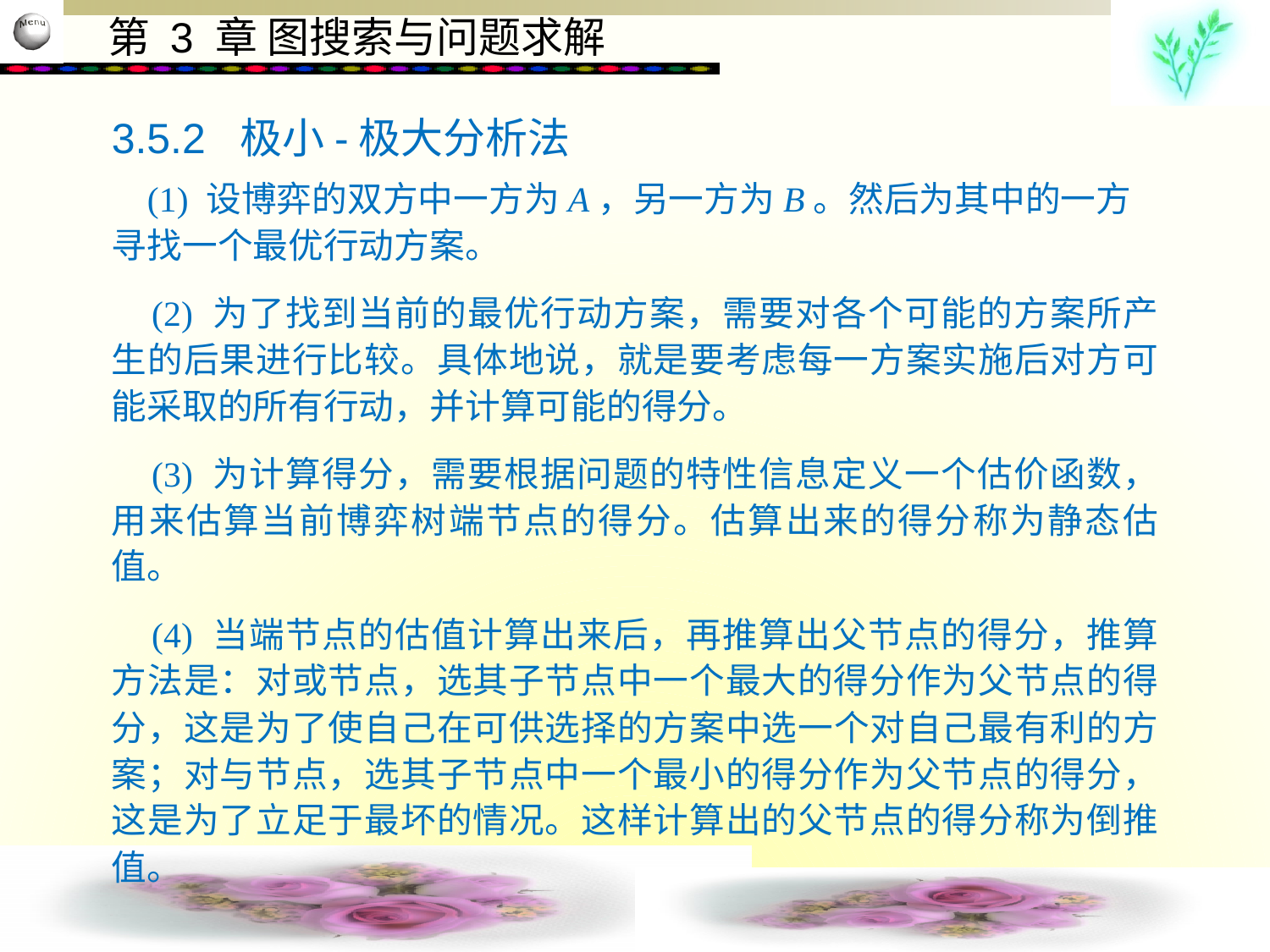

3.5.2  极小-极大分析法
    (1) 设博弈的双方中一方为A，另一方为B。然后为其中的一方寻找一个最优行动方案。
    (2) 为了找到当前的最优行动方案，需要对各个可能的方案所产生的后果进行比较。具体地说，就是要考虑每一方案实施后对方可能采取的所有行动，并计算可能的得分。
    (3) 为计算得分，需要根据问题的特性信息定义一个估价函数，用来估算当前博弈树端节点的得分。估算出来的得分称为静态估值。
    (4) 当端节点的估值计算出来后，再推算出父节点的得分，推算方法是：对或节点，选其子节点中一个最大的得分作为父节点的得分，这是为了使自己在可供选择的方案中选一个对自己最有利的方案；对与节点，选其子节点中一个最小的得分作为父节点的得分，这是为了立足于最坏的情况。这样计算出的父节点的得分称为倒推值。